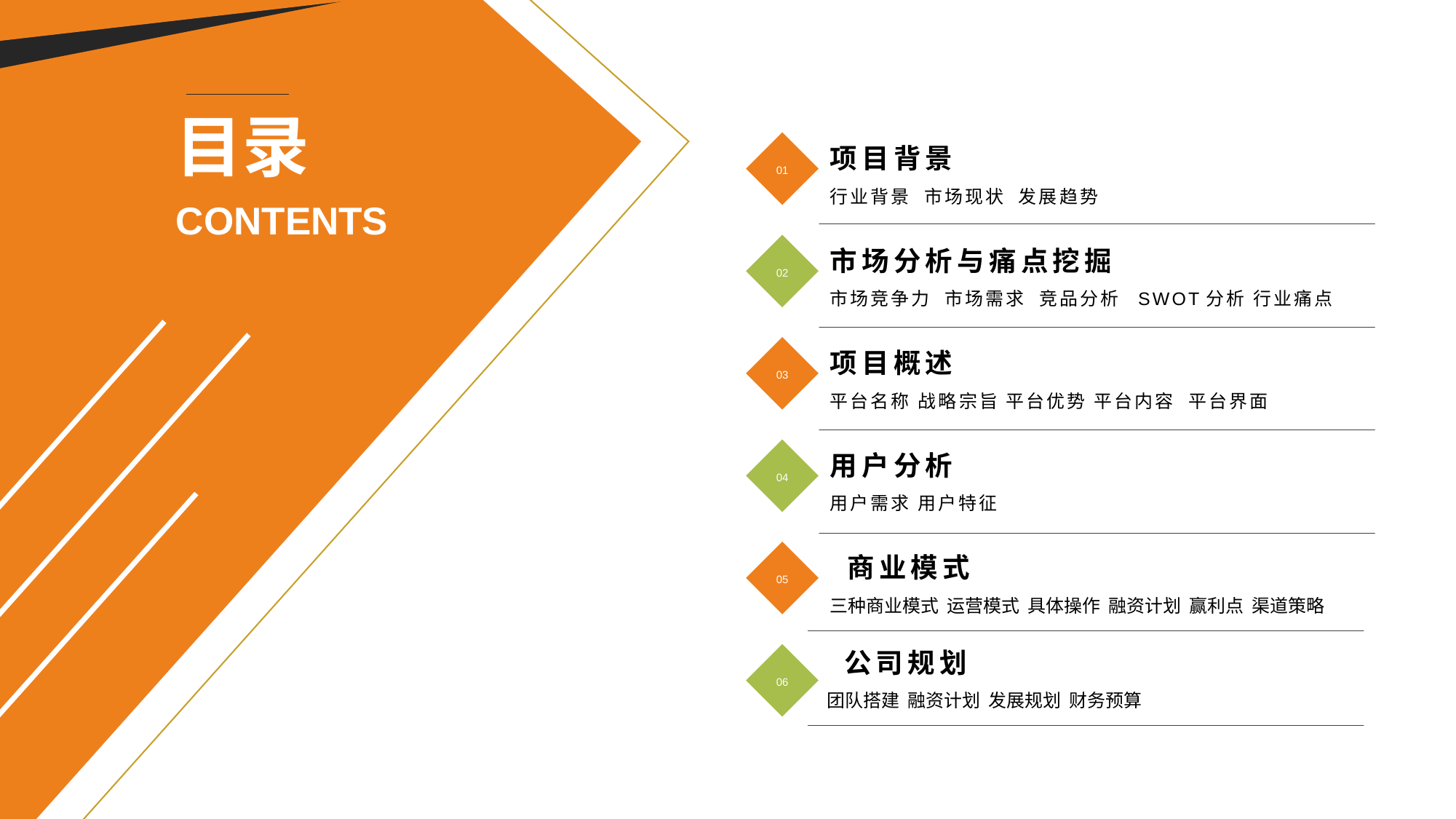

目录
项目背景
01
02
03
04
05
06
行业背景  市场现状  发展趋势
CONTENTS
市场分析与痛点挖掘
市场竞争力  市场需求  竞品分析  SWOT分析 行业痛点
项目概述
平台名称 战略宗旨 平台优势 平台内容  平台界面
用户分析
用户需求 用户特征
 商业模式
三种商业模式  运营模式  具体操作  融资计划  赢利点  渠道策略
 公司规划
团队搭建  融资计划  发展规划  财务预算